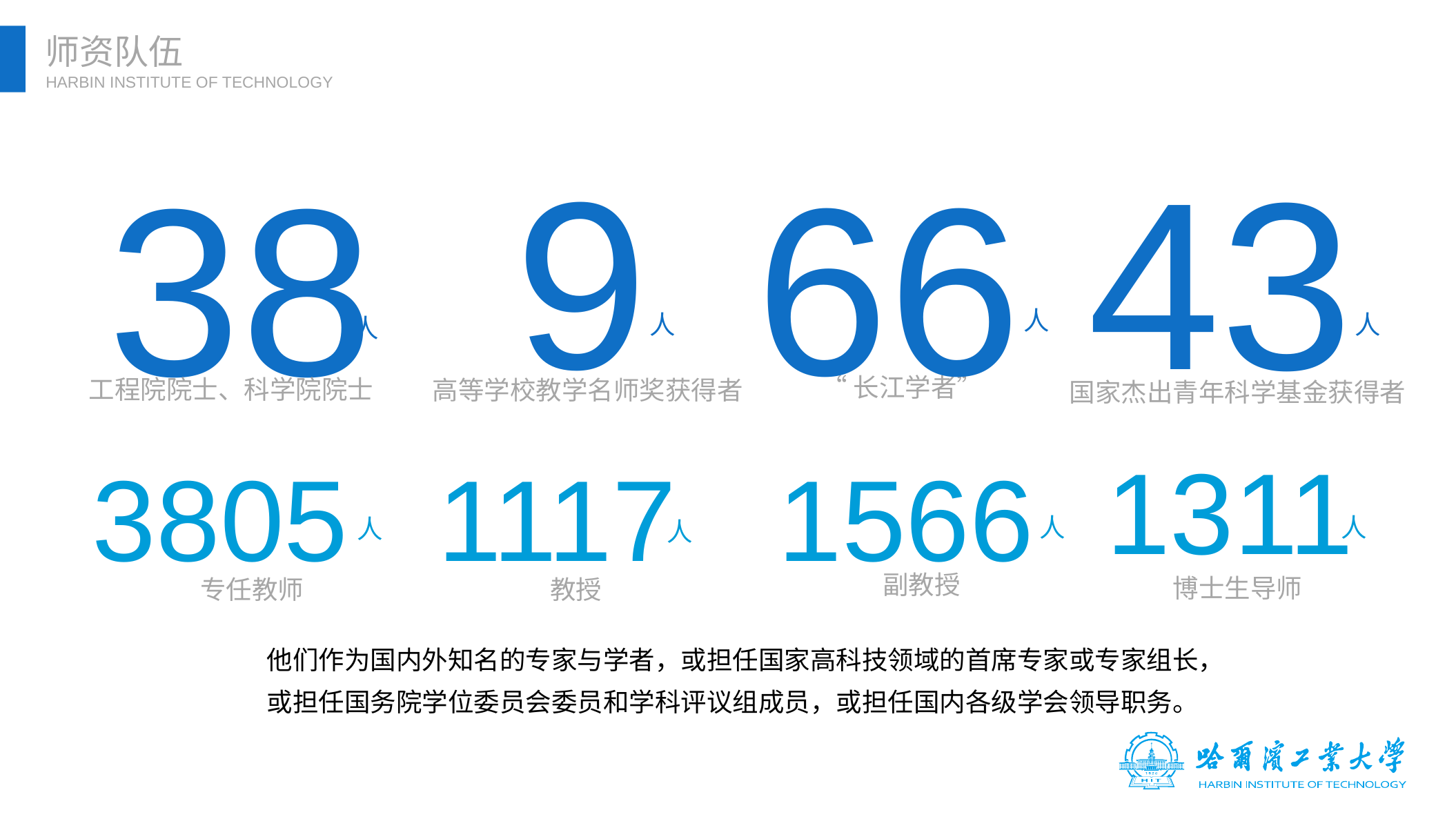

师资队伍
9
43
HARBIN INSTITUTE OF TECHNOLOGY
66
38
人
人
人
人
工程院院士、科学院院士
高等学校教学名师奖获得者
“长江学者”
国家杰出青年科学基金获得者
1311
1566
3805
1117
人
人
人
人
副教授
博士生导师
专任教师
教授
他们作为国内外知名的专家与学者，或担任国家高科技领域的首席专家或专家组长，
或担任国务院学位委员会委员和学科评议组成员，或担任国内各级学会领导职务。